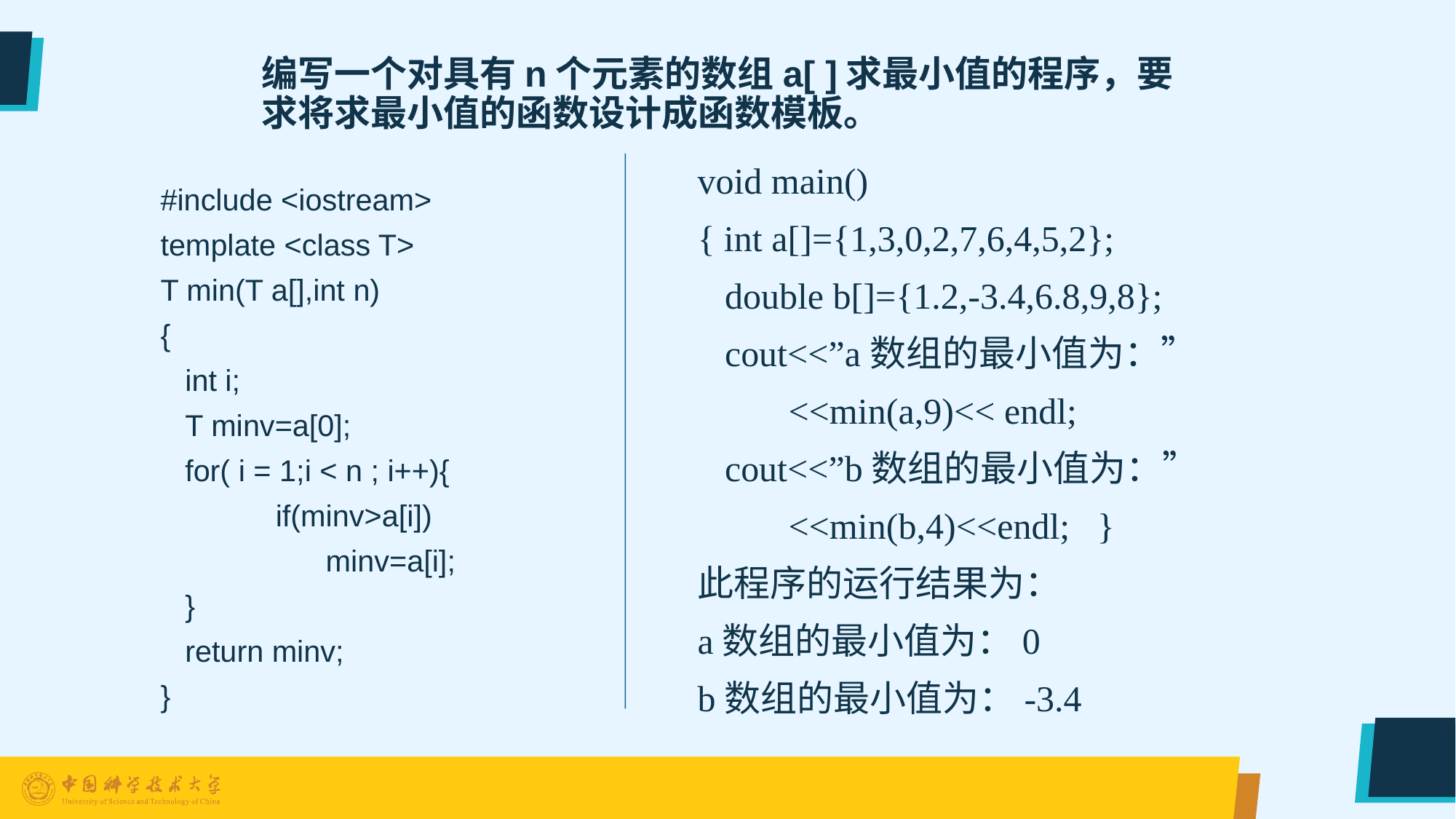

# 编写一个对具有n个元素的数组a[ ]求最小值的程序，要求将求最小值的函数设计成函数模板。

void main()
{ int a[]={1,3,0,2,7,6,4,5,2};
   double b[]={1.2,-3.4,6.8,9,8};
   cout<<”a数组的最小值为：”
          <<min(a,9)<< endl;
   cout<<”b数组的最小值为：”
          <<min(b,4)<<endl;   }
此程序的运行结果为：
a数组的最小值为：0
b数组的最小值为：-3.4
#include <iostream>
template <class T>
T min(T a[],int n)
{
	int i;
	T minv=a[0];
	for( i = 1;i < n ; i++){
     		if(minv>a[i])
       	      minv=a[i];
	}
	return minv;
}